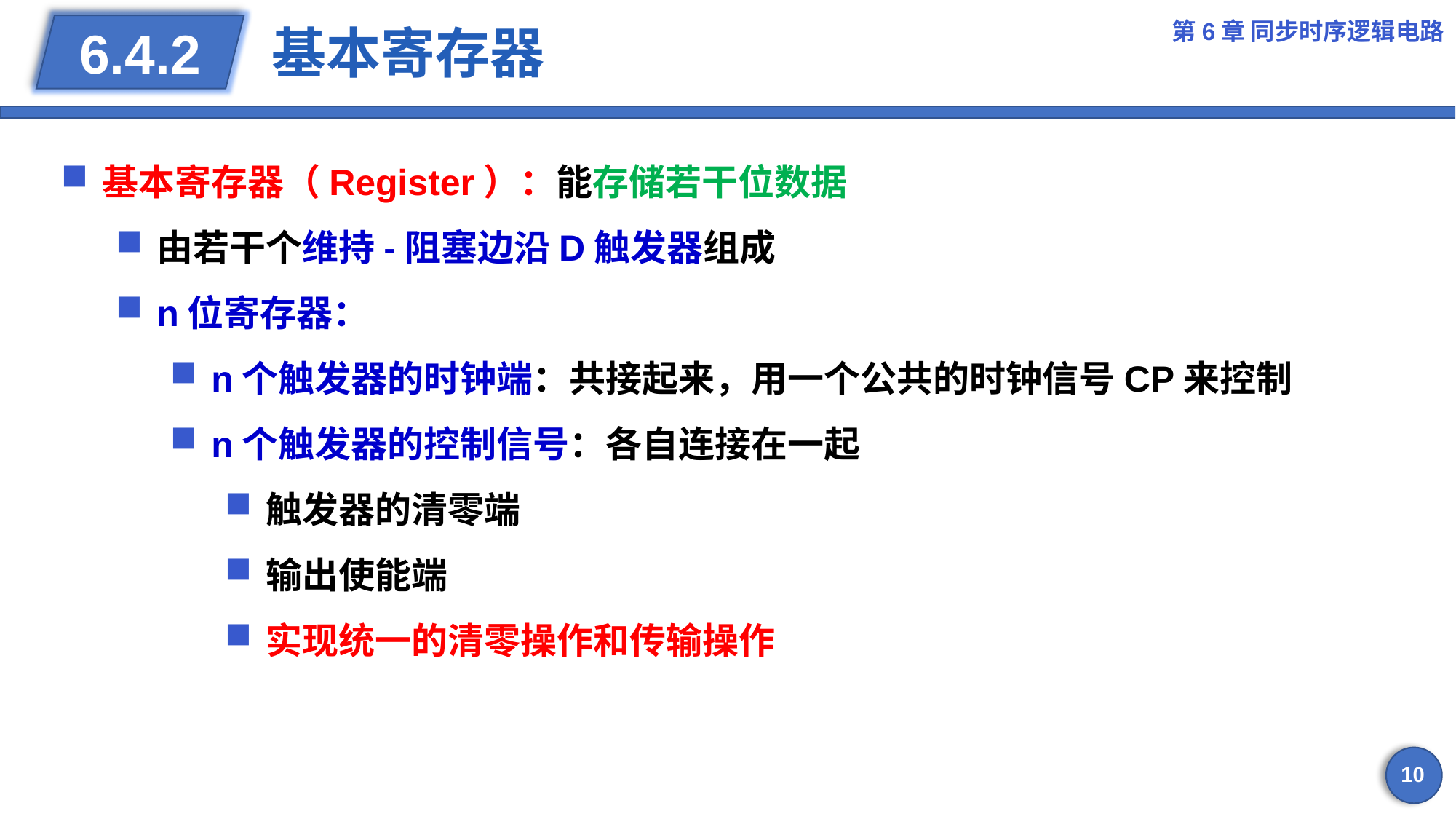

第6章 同步时序逻辑电路
# 基本寄存器
6.4.2
基本寄存器（Register）：能存储若干位数据
由若干个维持-阻塞边沿D触发器组成
n位寄存器：
n个触发器的时钟端：共接起来，用一个公共的时钟信号CP来控制
n个触发器的控制信号：各自连接在一起
触发器的清零端
输出使能端
实现统一的清零操作和传输操作
10